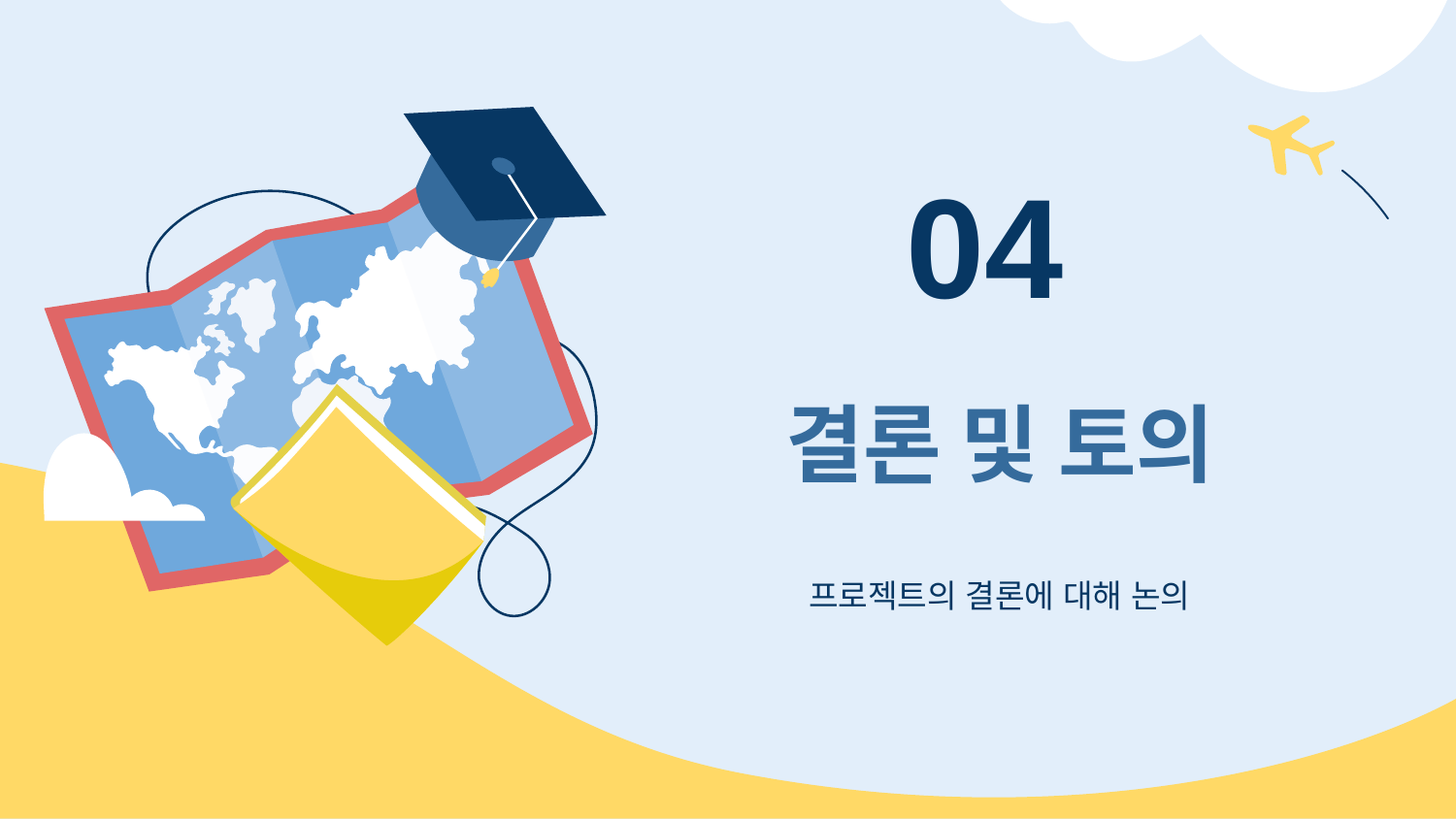

04
# 결론 및 토의
프로젝트의 결론에 대해 논의